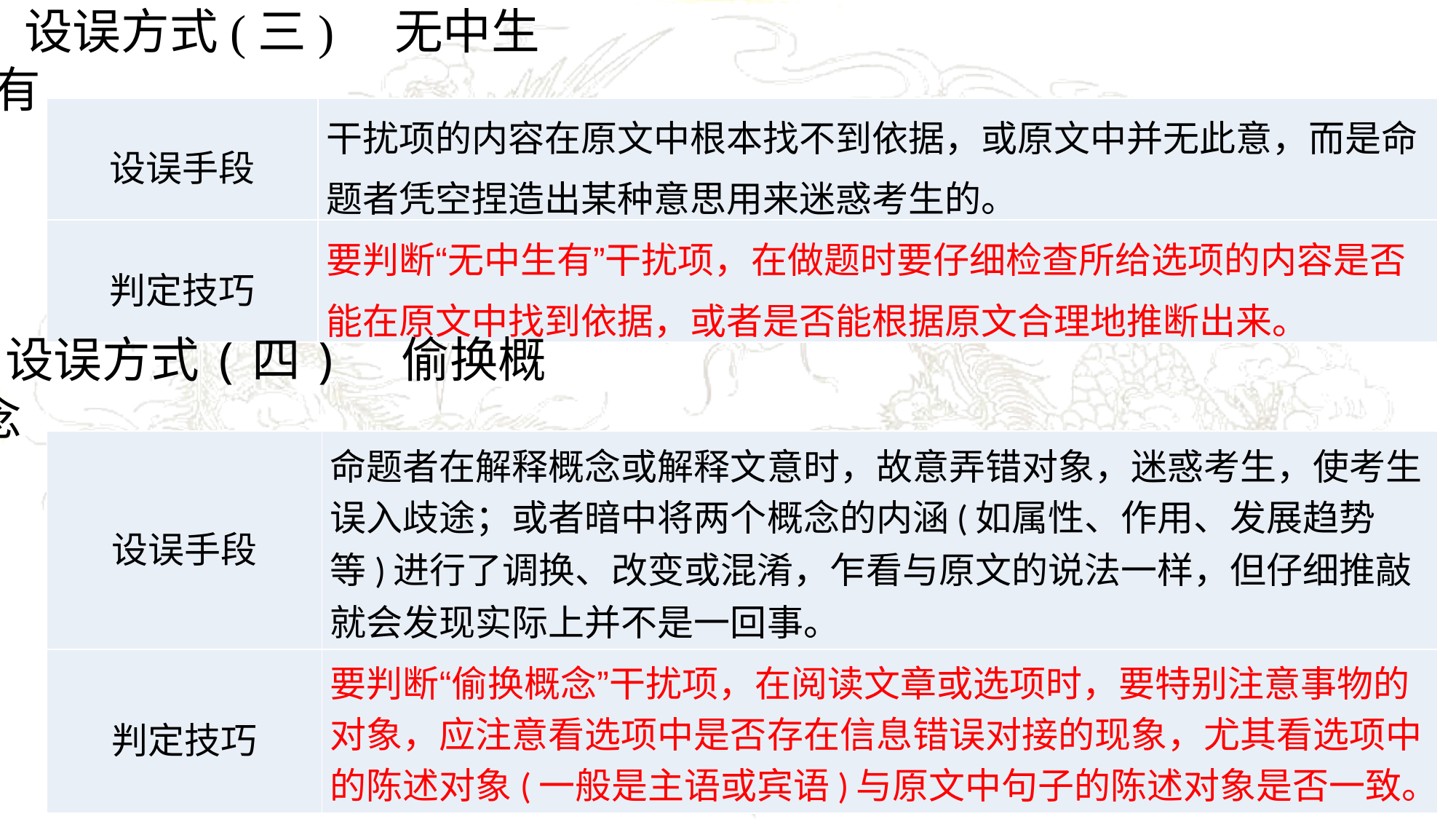

设误方式(三)　无中生有
| 设误手段 | 干扰项的内容在原文中根本找不到依据，或原文中并无此意，而是命题者凭空捏造出某种意思用来迷惑考生的。 |
| --- | --- |
| 判定技巧 | 要判断“无中生有”干扰项，在做题时要仔细检查所给选项的内容是否能在原文中找到依据，或者是否能根据原文合理地推断出来。 |
设误方式(四)　偷换概念
| 设误手段 | 命题者在解释概念或解释文意时，故意弄错对象，迷惑考生，使考生误入歧途；或者暗中将两个概念的内涵(如属性、作用、发展趋势等)进行了调换、改变或混淆，乍看与原文的说法一样，但仔细推敲就会发现实际上并不是一回事。 |
| --- | --- |
| 判定技巧 | 要判断“偷换概念”干扰项，在阅读文章或选项时，要特别注意事物的对象，应注意看选项中是否存在信息错误对接的现象，尤其看选项中的陈述对象(一般是主语或宾语)与原文中句子的陈述对象是否一致。 |